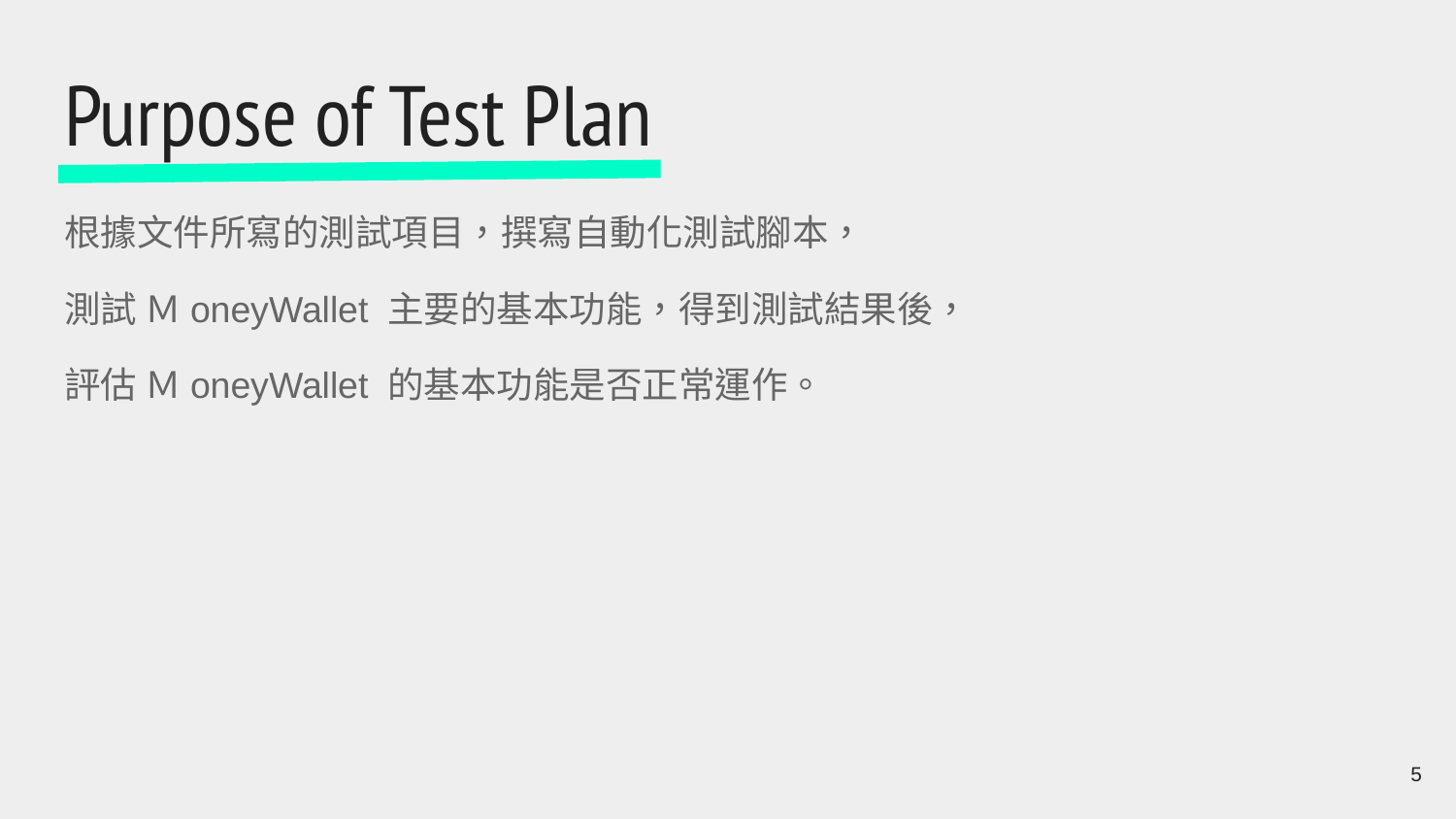

# Purpose of Test Plan
根據文件所寫的測試項目，撰寫自動化測試腳本，
測試 ＭoneyWallet 主要的基本功能，得到測試結果後，
評估 ＭoneyWallet 的基本功能是否正常運作。

5